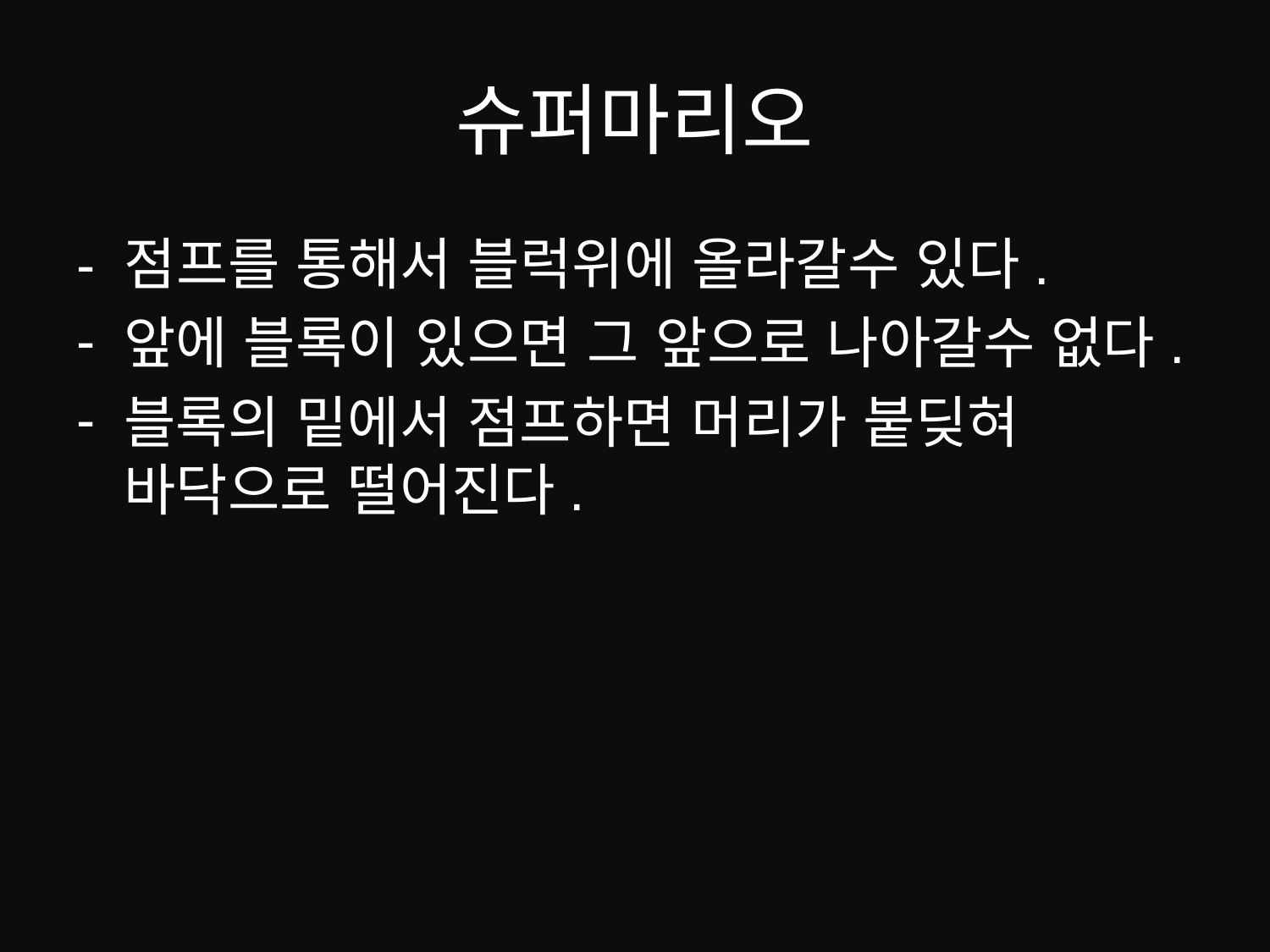

# 슈퍼마리오
- 점프를 통해서 블럭위에 올라갈수 있다.
앞에 블록이 있으면 그 앞으로 나아갈수 없다.
블록의 밑에서 점프하면 머리가 붙딪혀 바닥으로 떨어진다.